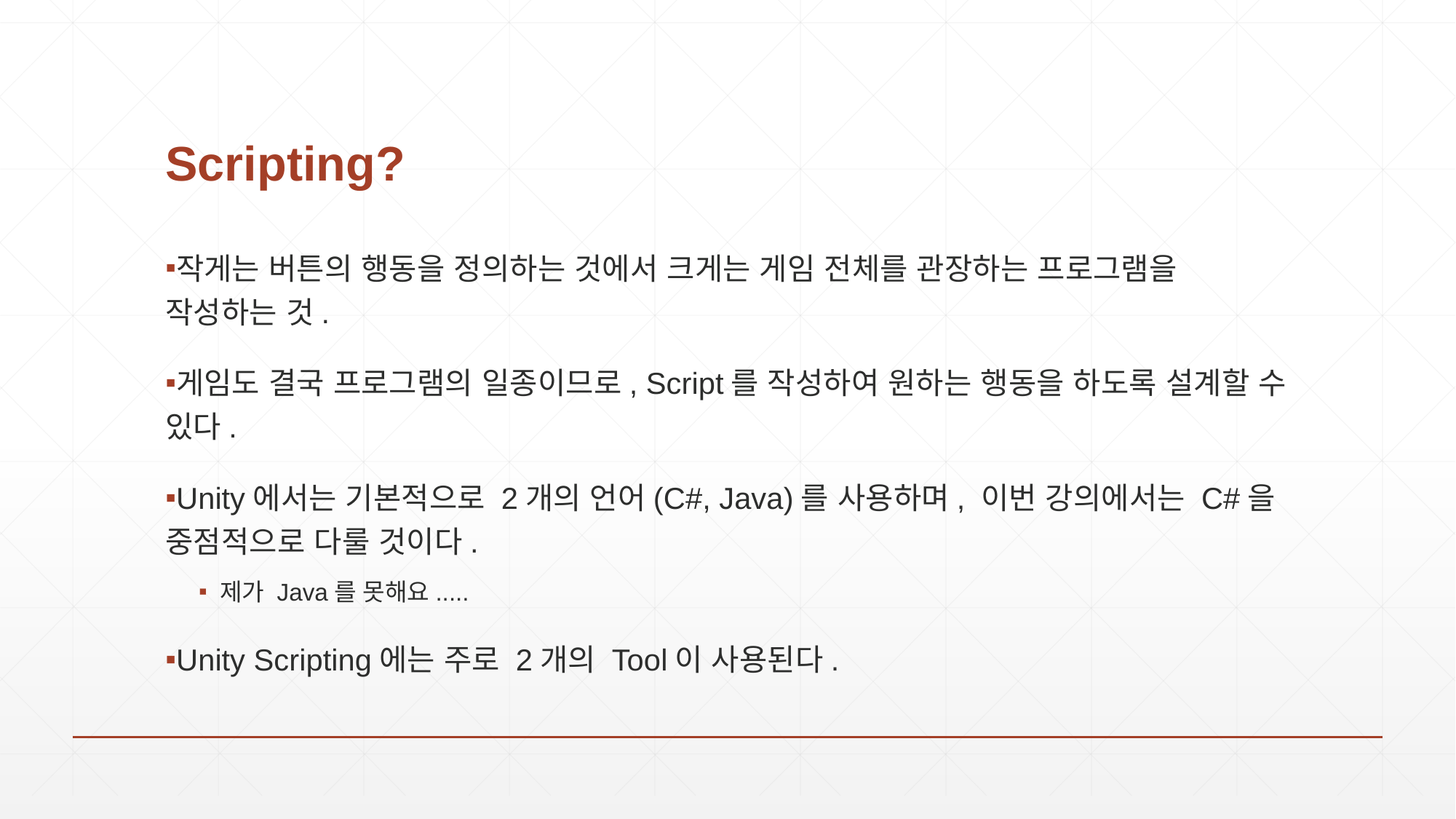

# Scripting?
작게는 버튼의 행동을 정의하는 것에서 크게는 게임 전체를 관장하는 프로그램을 작성하는 것.
게임도 결국 프로그램의 일종이므로, Script를 작성하여 원하는 행동을 하도록 설계할 수 있다.
Unity에서는 기본적으로 2개의 언어(C#, Java)를 사용하며, 이번 강의에서는 C#을 중점적으로 다룰 것이다.
제가 Java를 못해요.....
Unity Scripting에는 주로 2개의 Tool이 사용된다.